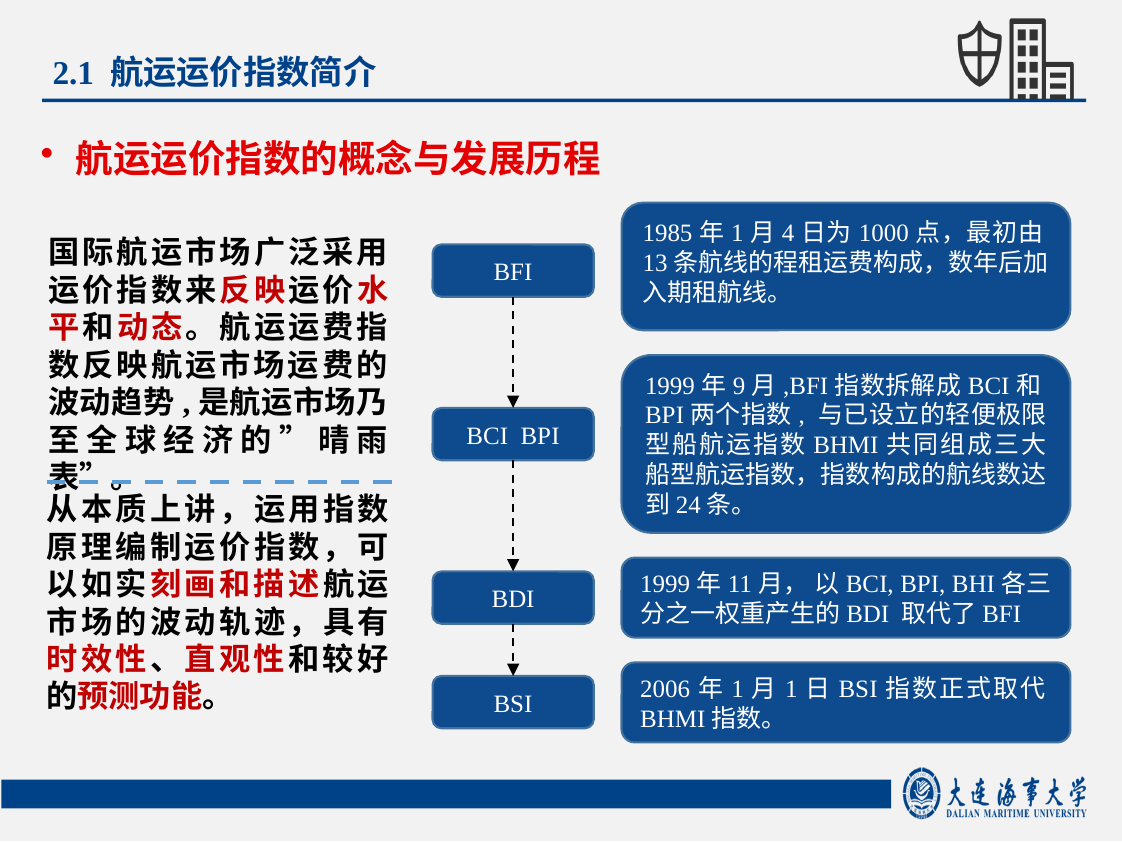

2.1 航运运价指数简介
航运运价指数的概念与发展历程
1985年1月4日为1000点，最初由13条航线的程租运费构成，数年后加入期租航线。

国际航运市场广泛采用运价指数来反映运价水平和动态。航运运费指数反映航运市场运费的波动趋势,是航运市场乃至全球经济的”晴雨表”。
BFI
1999年9月,BFI指数拆解成BCI和BPI两个指数, 与已设立的轻便极限型船航运指数BHMI共同组成三大船型航运指数，指数构成的航线数达到24条。
BCI  BPI
从本质上讲，运用指数原理编制运价指数，可以如实刻画和描述航运市场的波动轨迹，具有时效性、直观性和较好的预测功能。
1999年11月， 以BCI, BPI, BHI各三分之一权重产生的BDI 取代了BFI
BDI
2006年1月1日BSI指数正式取代BHMI指数。
BSI